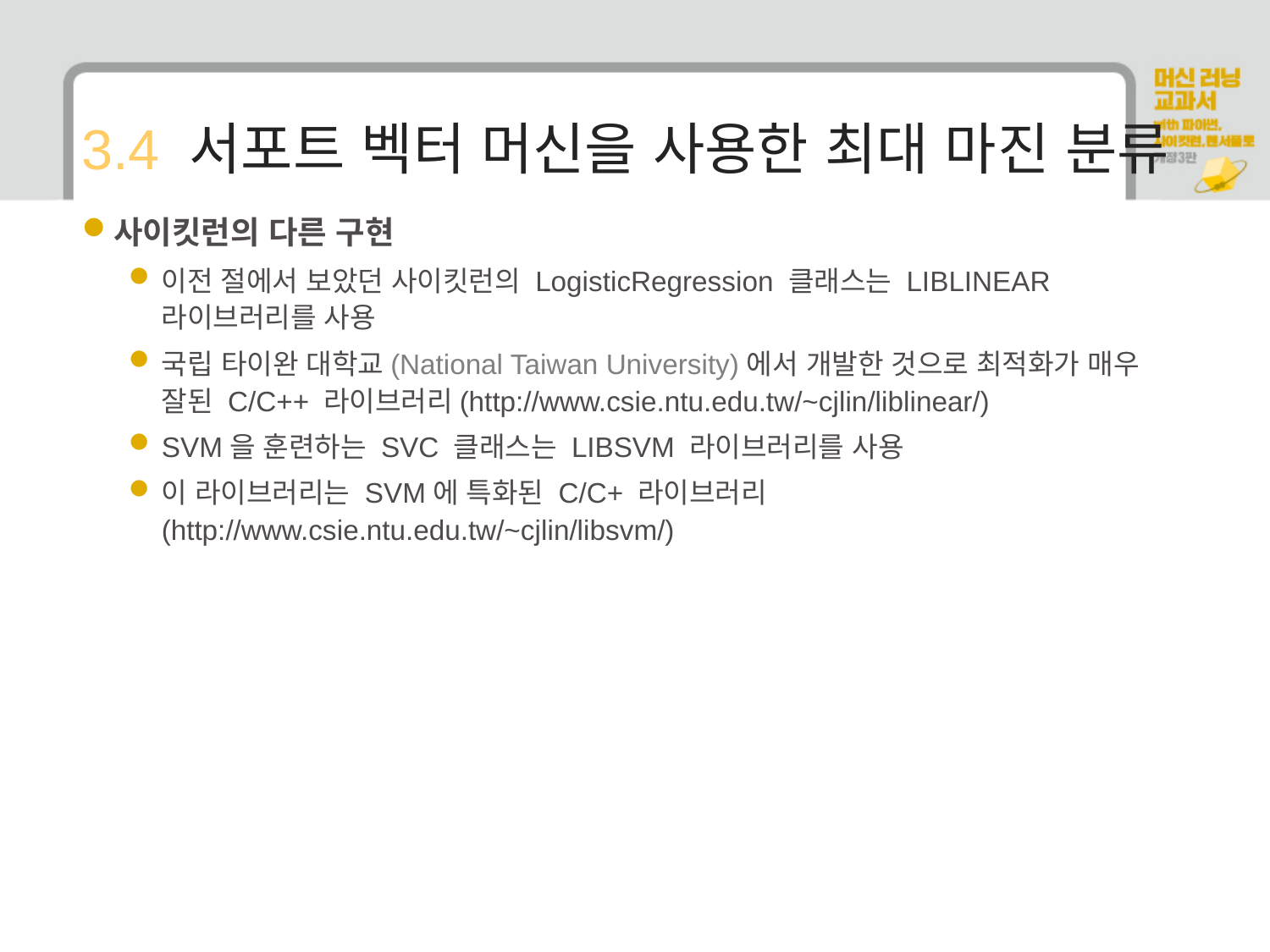

# 3.4 서포트 벡터 머신을 사용한 최대 마진 분류
사이킷런의 다른 구현
이전 절에서 보았던 사이킷런의 LogisticRegression 클래스는 LIBLINEAR 라이브러리를 사용
국립 타이완 대학교(National Taiwan University)에서 개발한 것으로 최적화가 매우 잘된 C/C++ 라이브러리(http://www.csie.ntu.edu.tw/~cjlin/liblinear/)
SVM을 훈련하는 SVC 클래스는 LIBSVM 라이브러리를 사용
이 라이브러리는 SVM에 특화된 C/C+ 라이브러리 (http://www.csie.ntu.edu.tw/~cjlin/libsvm/)